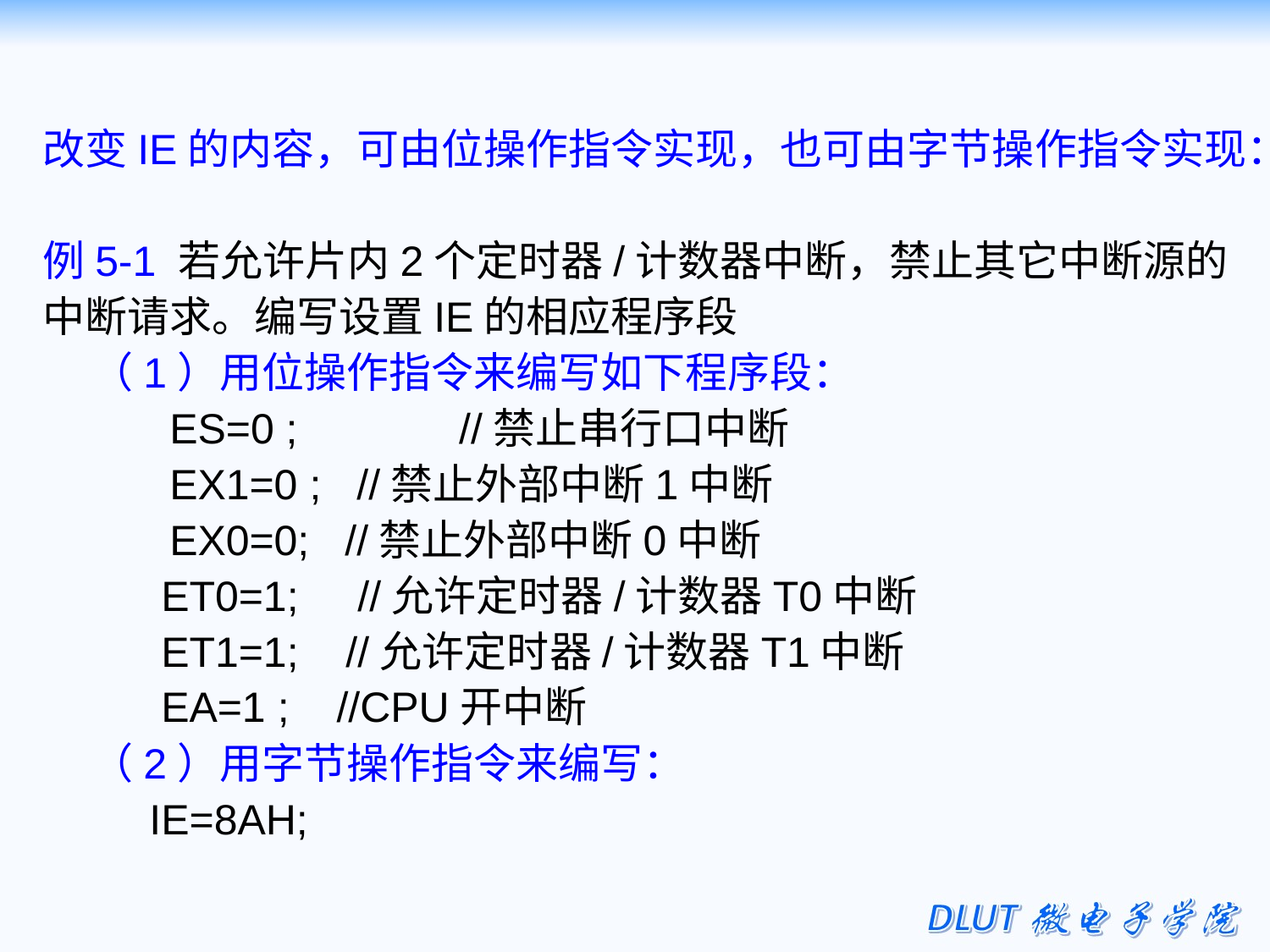

改变IE的内容，可由位操作指令实现，也可由字节操作指令实现：

例5-1 若允许片内2个定时器/计数器中断，禁止其它中断源的中断请求。编写设置IE的相应程序段
    （1）用位操作指令来编写如下程序段：
	ES=0 ;	   //禁止串行口中断
	EX1=0 ;   //禁止外部中断1中断
	EX0=0;   //禁止外部中断0中断
          ET0=1;     //允许定时器/计数器T0中断
          ET1=1;    //允许定时器/计数器T1中断
          EA=1 ;    //CPU开中断
    （2）用字节操作指令来编写：
         IE=8AH;